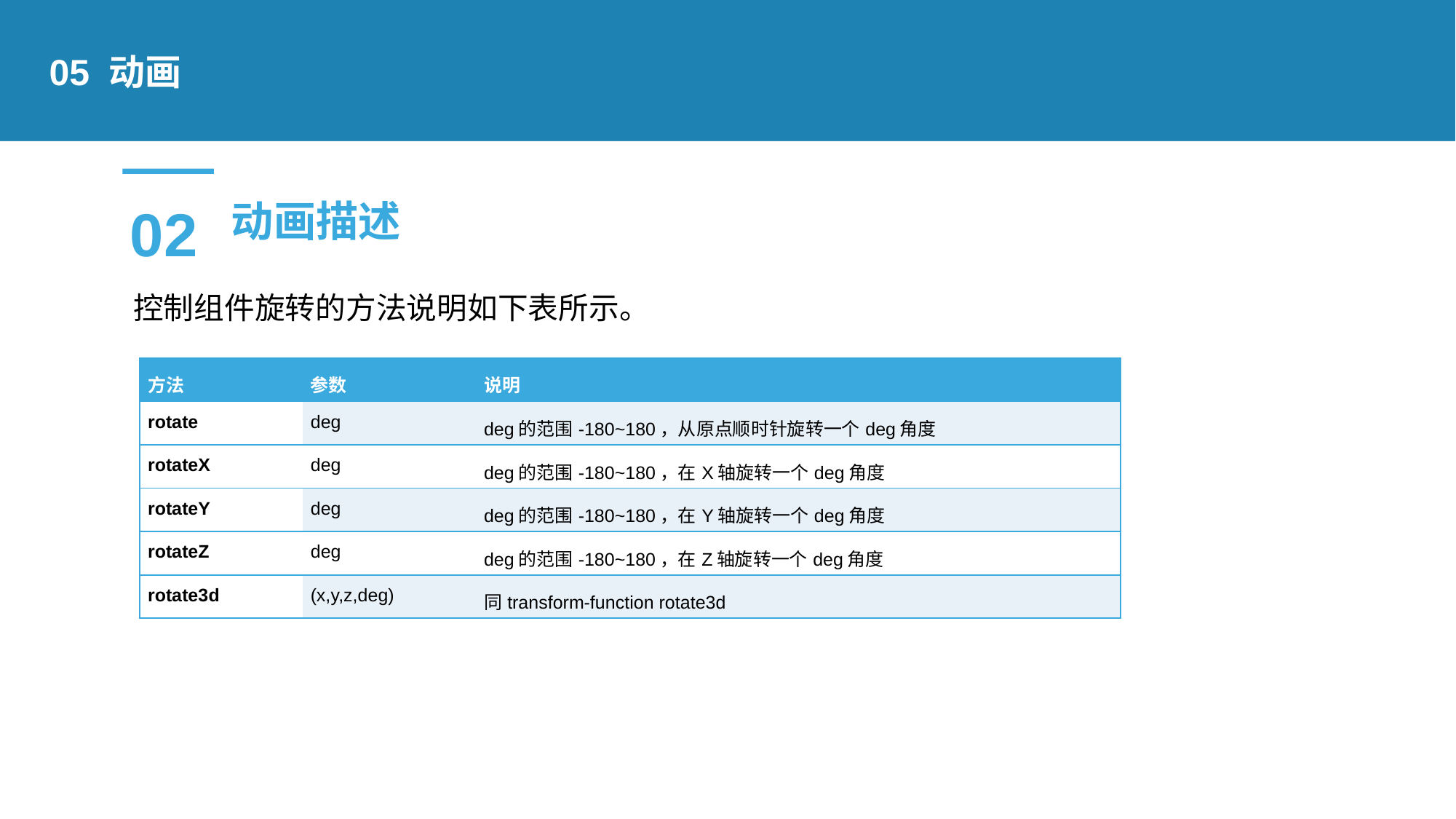

05 动画
02

动画描述
控制组件旋转的方法说明如下表所示。

| 方法 | 参数 | 说明 |
| --- | --- | --- |
| rotate | deg | deg的范围-180~180，从原点顺时针旋转一个deg角度 |
| rotateX | deg | deg的范围-180~180，在X轴旋转一个deg角度 |
| rotateY | deg | deg的范围-180~180，在Y轴旋转一个deg角度 |
| rotateZ | deg | deg的范围-180~180，在Z轴旋转一个deg角度 |
| rotate3d | (x,y,z,deg) | 同transform-function rotate3d |